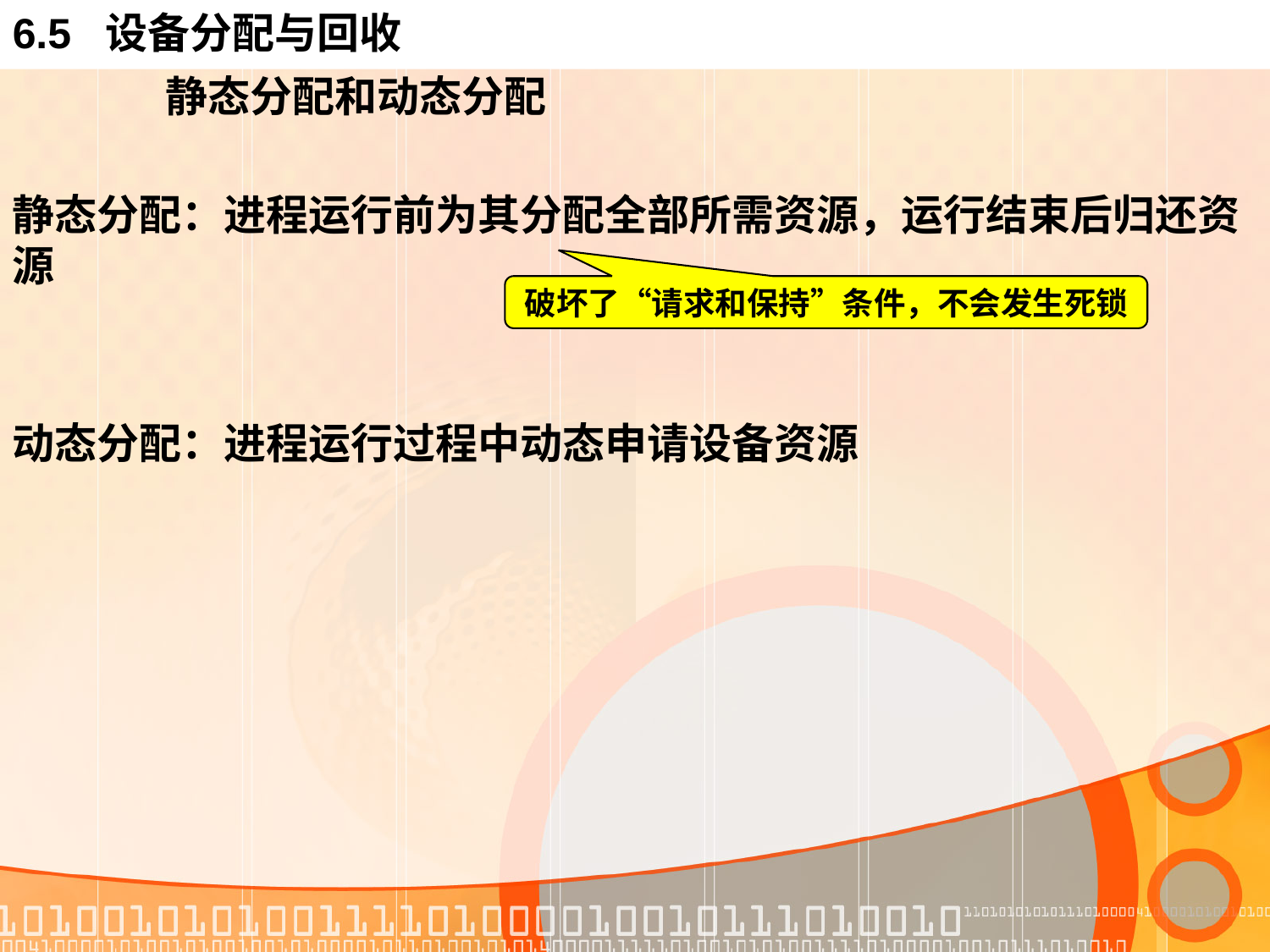

# 6.5  设备分配与回收
               静态分配和动态分配

静态分配：进程运行前为其分配全部所需资源，运行结束后归还资源

动态分配：进程运行过程中动态申请设备资源
破坏了“请求和保持”条件，不会发生死锁